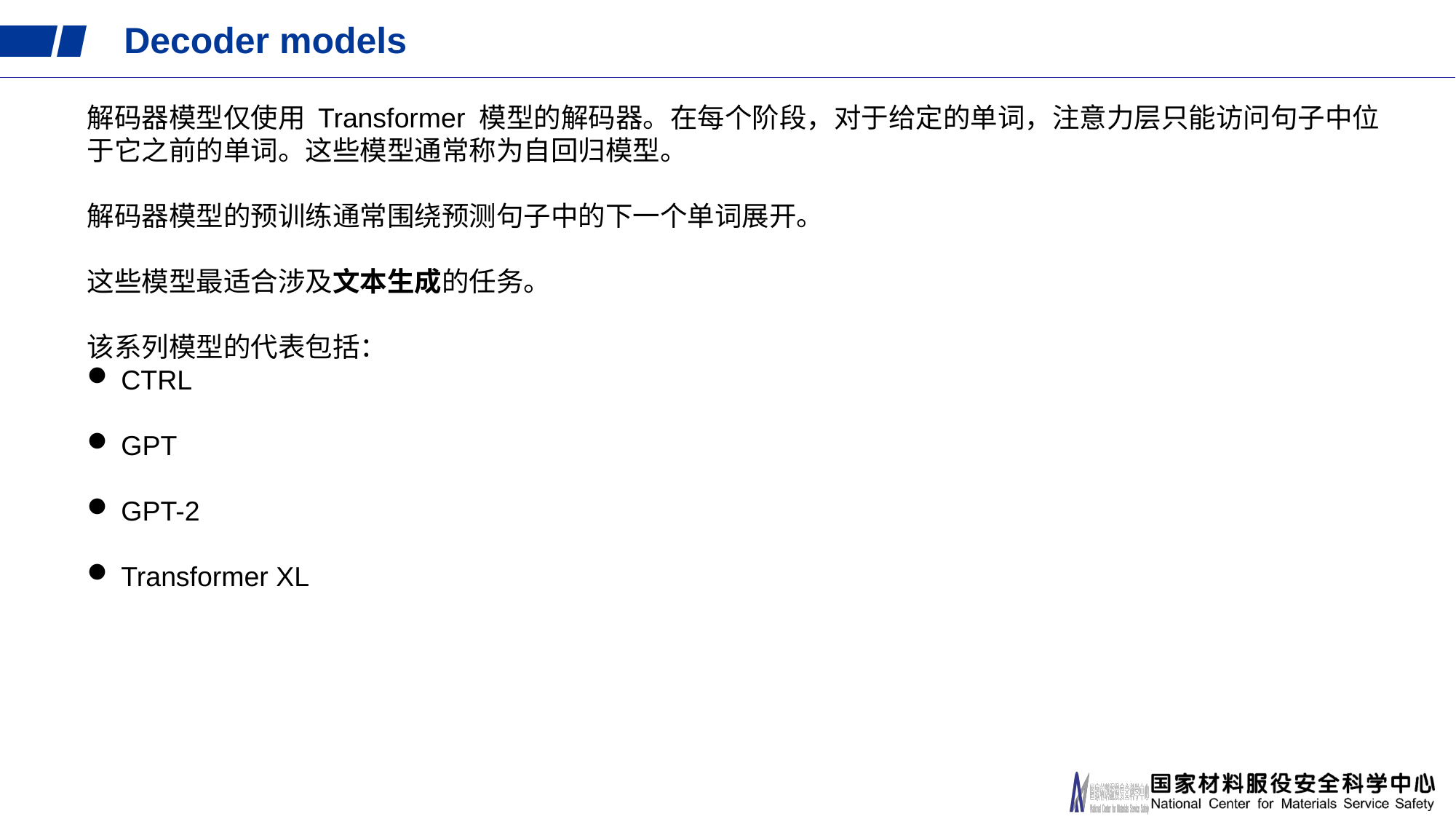

Decoder models
解码器模型仅使用 Transformer 模型的解码器。在每个阶段，对于给定的单词，注意力层只能访问句子中位于它之前的单词。这些模型通常称为自回归模型。

解码器模型的预训练通常围绕预测句子中的下一个单词展开。

这些模型最适合涉及文本生成的任务。

该系列模型的代表包括：
CTRL

GPT

GPT-2

Transformer XL